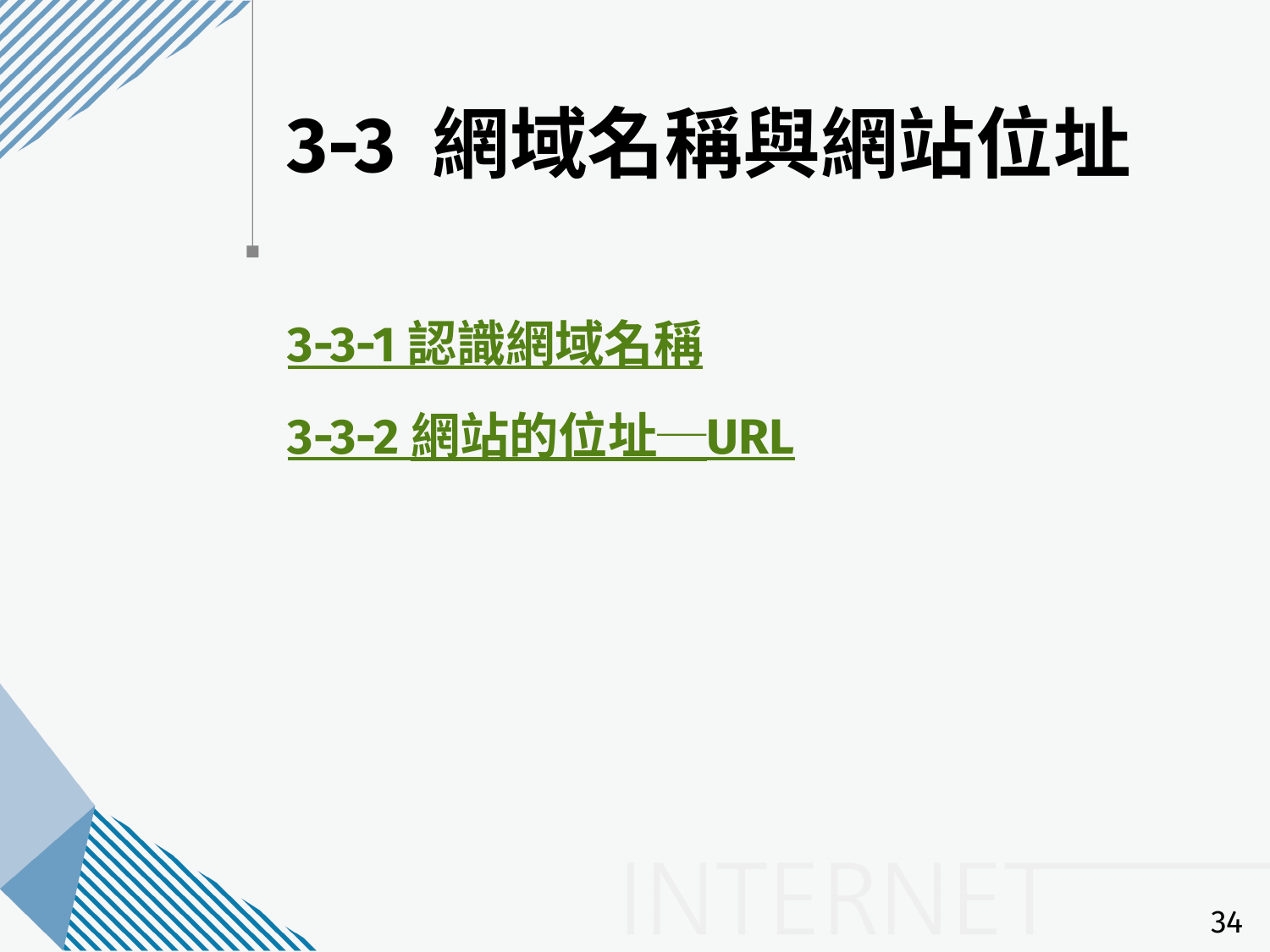

# 3-3 網域名稱與網站位址
3-3-1 認識網域名稱
3-3-2 網站的位址─URL

34